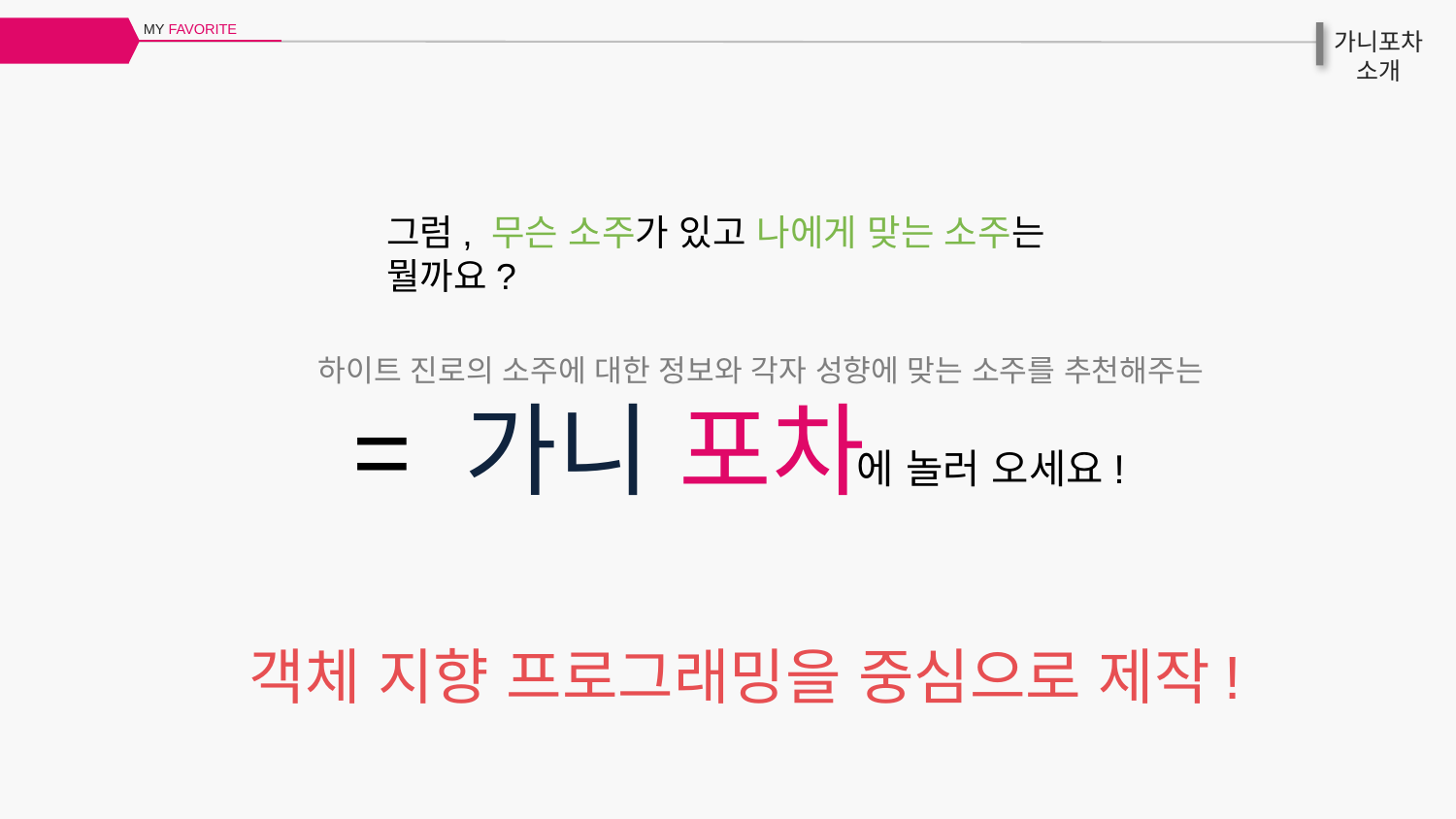

MY FAVORITE

가니포차 소개
가니포차

그럼, 무슨 소주가 있고 나에게 맞는 소주는 뭘까요?
하이트 진로의 소주에 대한 정보와 각자 성향에 맞는 소주를 추천해주는
= 가니 포차
에 놀러 오세요!
객체 지향 프로그래밍을 중심으로 제작!